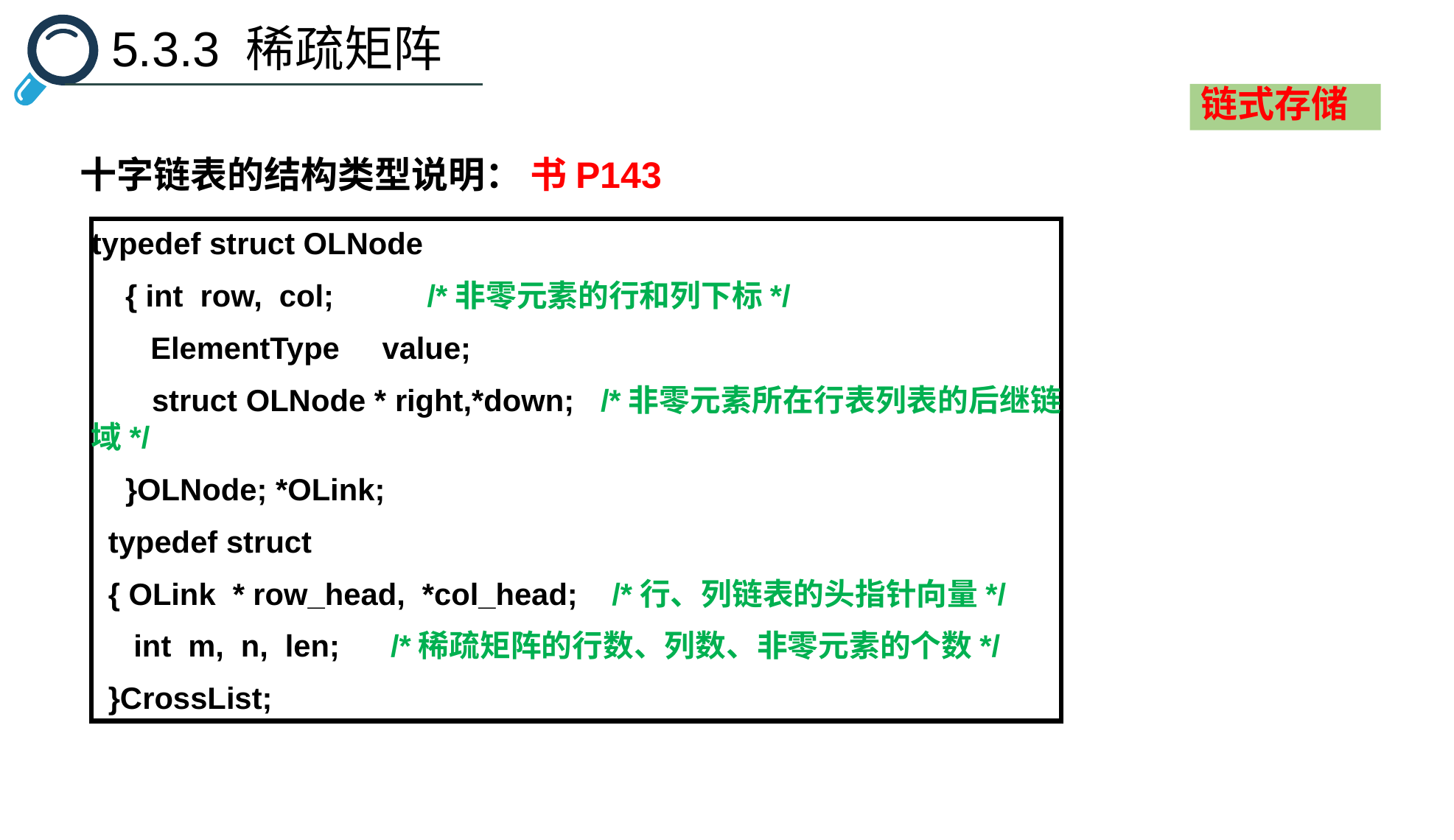

5.3.3 稀疏矩阵
链式存储
十字链表的结构类型说明： 书P143
typedef struct OLNode
    { int  row,  col;           /*非零元素的行和列下标*/
       ElementType     value;
       struct OLNode * right,*down;   /*非零元素所在行表列表的后继链域*/
    }OLNode; *OLink;
  typedef struct
  { OLink  * row_head,  *col_head;    /*行、列链表的头指针向量*/
     int  m,  n,  len;      /*稀疏矩阵的行数、列数、非零元素的个数*/
  }CrossList;